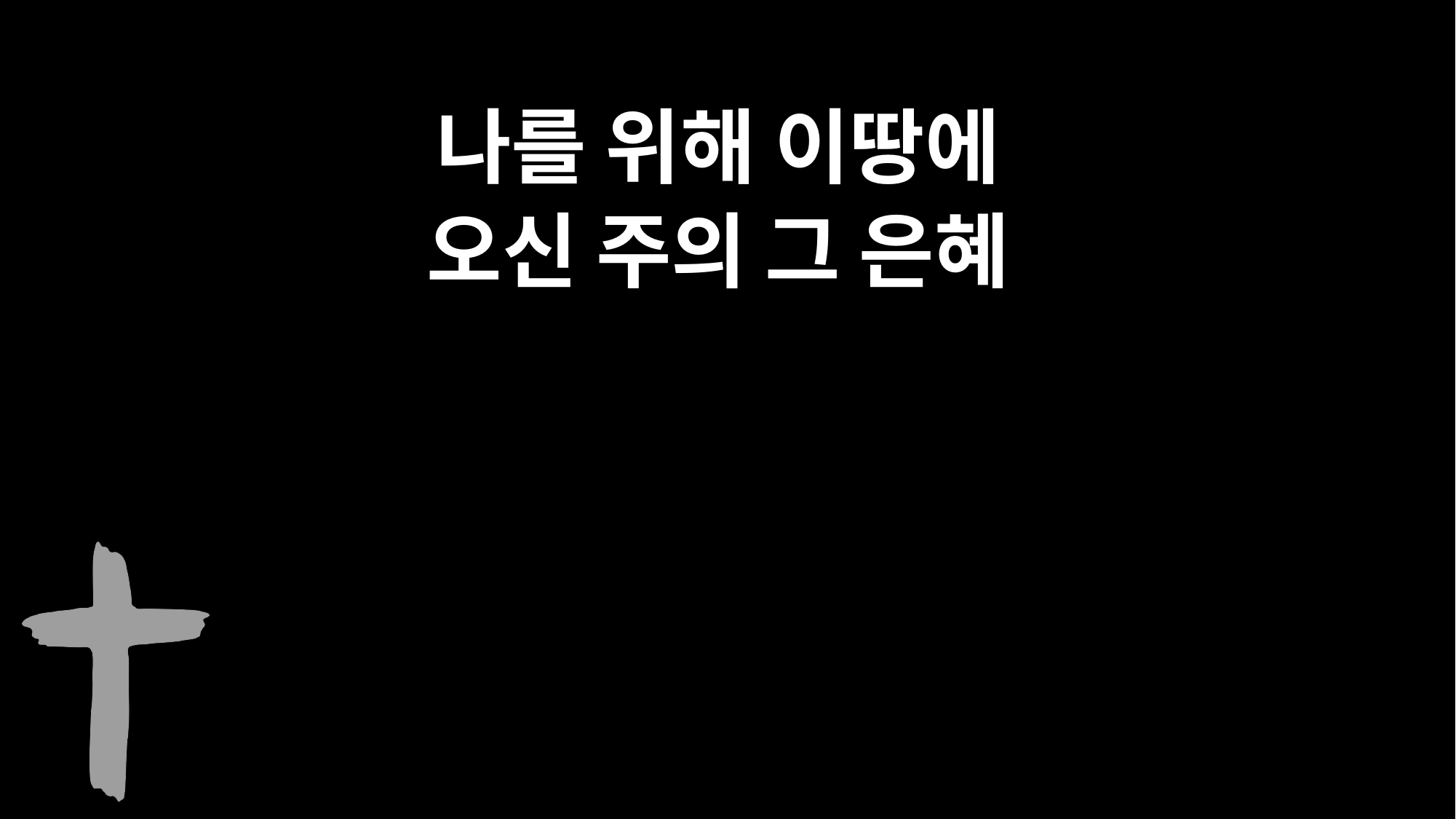

나를 위해 이땅에
오신 주의 그 은혜